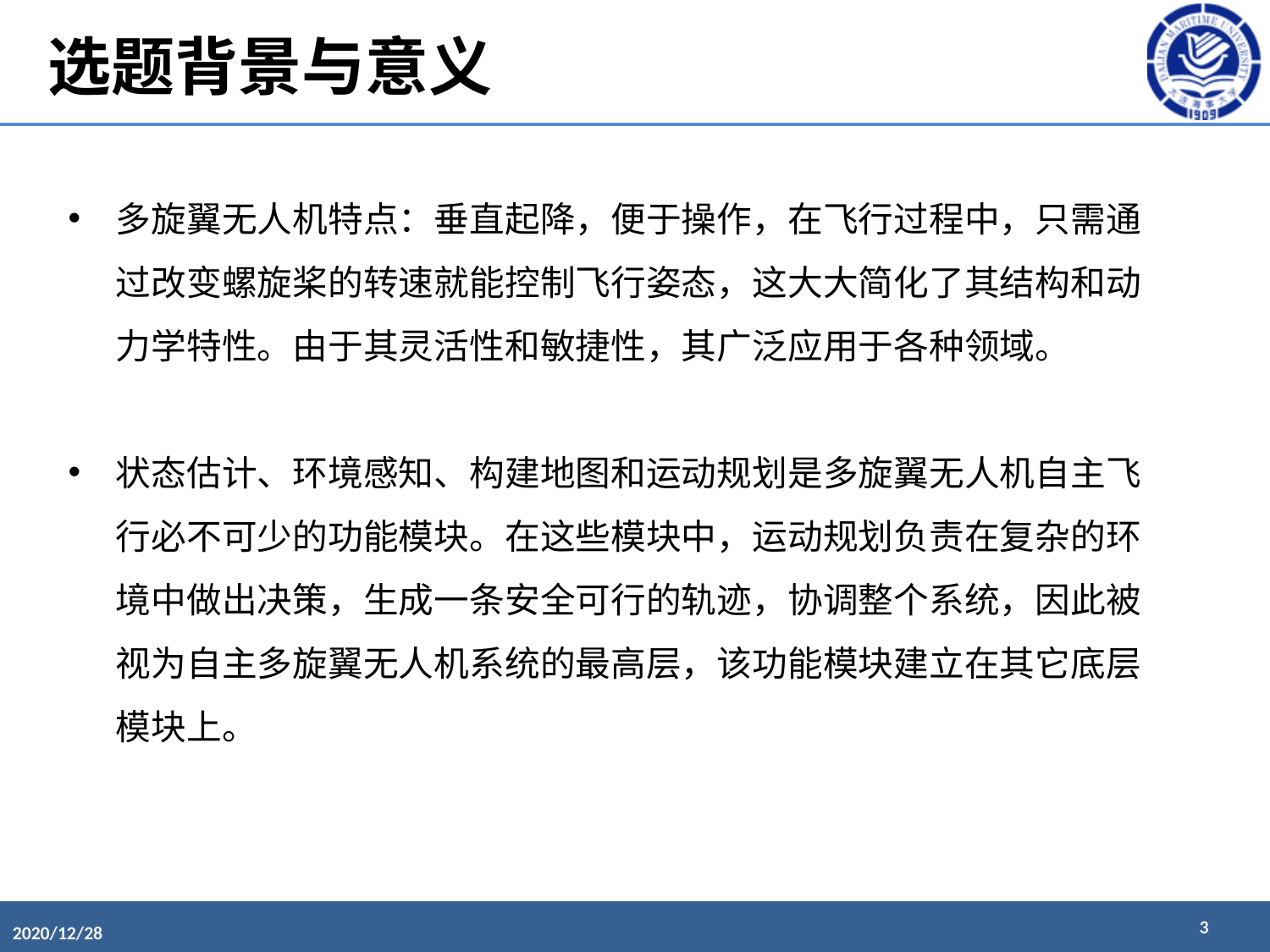

选题背景与意义

多旋翼无人机特点：垂直起降，便于操作，在飞行过程中，只需通过改变螺旋桨的转速就能控制飞行姿态，这大大简化了其结构和动力学特性。由于其灵活性和敏捷性，其广泛应用于各种领域。

状态估计、环境感知、构建地图和运动规划是多旋翼无人机自主飞行必不可少的功能模块。在这些模块中，运动规划负责在复杂的环境中做出决策，生成一条安全可行的轨迹，协调整个系统，因此被视为自主多旋翼无人机系统的最高层，该功能模块建立在其它底层模块上。
3
2020/12/28